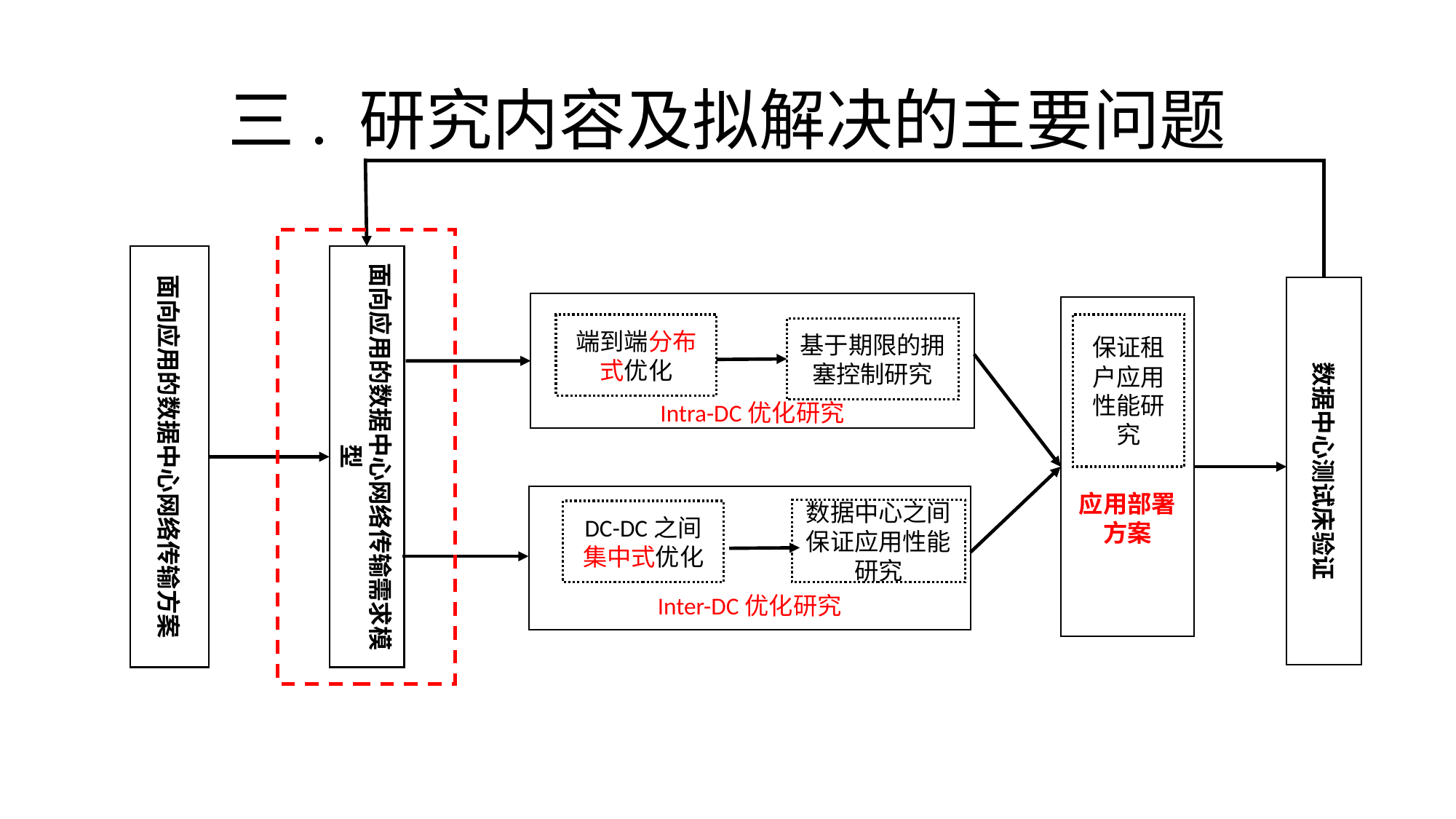

# 三. 研究内容及拟解决的主要问题

面向应用的数据中心网络传输需求模型
面向应用的数据中心网络传输方案
数据中心测试床验证

Intra-DC优化研究

应用部署方案

端到端分布式优化
保证租户应用性能研究
基于期限的拥塞控制研究

Inter-DC优化研究
数据中心之间保证应用性能研究
DC-DC之间集中式优化